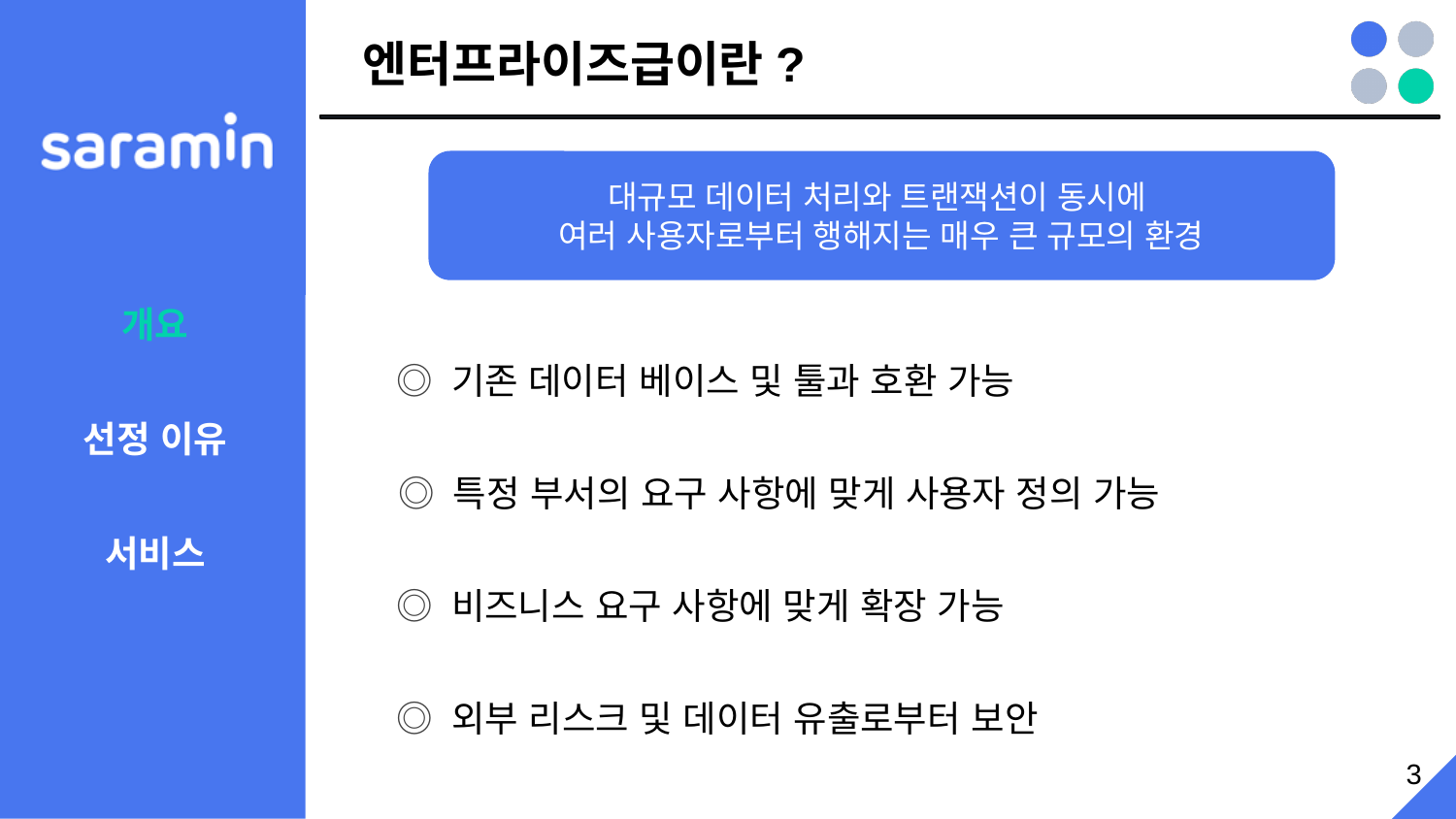

# 엔터프라이즈급이란?
대규모 데이터 처리와 트랜잭션이 동시에
여러 사용자로부터 행해지는 매우 큰 규모의 환경
개요
◎ 기존 데이터 베이스 및 툴과 호환 가능
선정 이유
◎ 특정 부서의 요구 사항에 맞게 사용자 정의 가능
서비스
◎ 비즈니스 요구 사항에 맞게 확장 가능
◎ 외부 리스크 및 데이터 유출로부터 보안
3